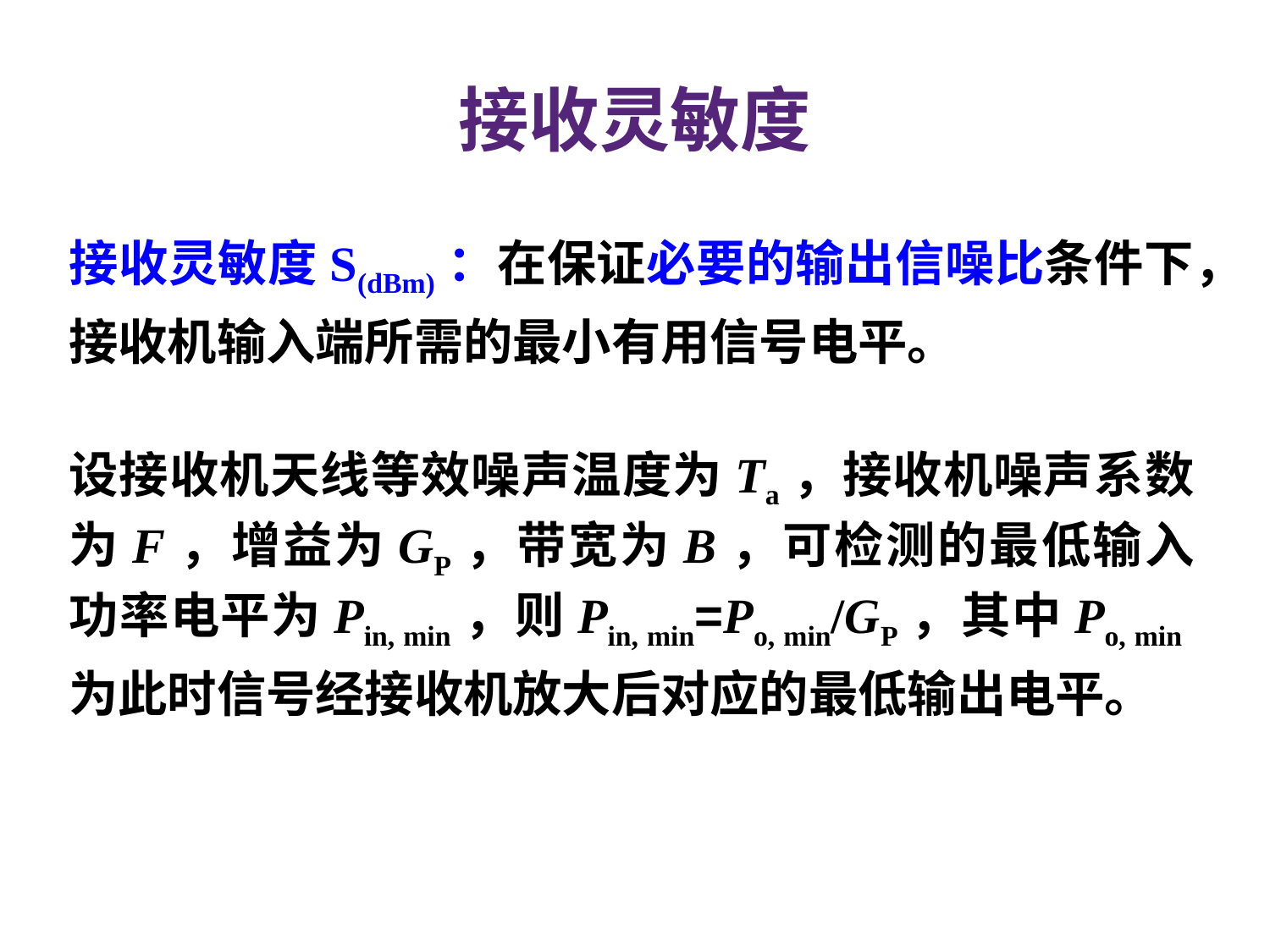

# 接收灵敏度
接收灵敏度S(dBm)：在保证必要的输出信噪比条件下，接收机输入端所需的最小有用信号电平。

设接收机天线等效噪声温度为Ta，接收机噪声系数为F，增益为GP，带宽为B，可检测的最低输入功率电平为Pin, min，则Pin, min=Po, min/GP，其中Po, min为此时信号经接收机放大后对应的最低输出电平。